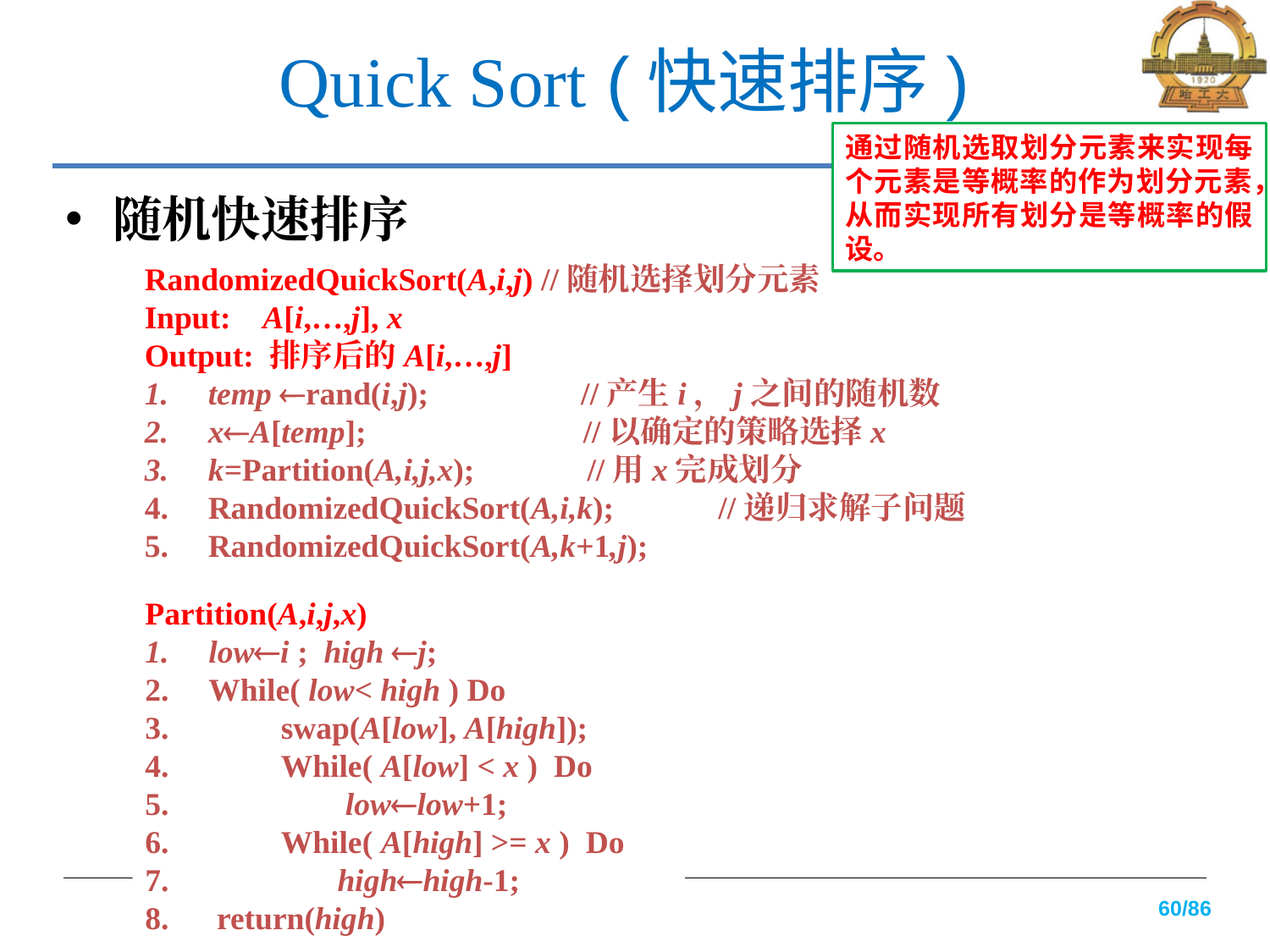

# Quick Sort (快速排序)
通过随机选取划分元素来实现每个元素是等概率的作为划分元素，从而实现所有划分是等概率的假设。
随机快速排序
RandomizedQuickSort(A,i,j) //随机选择划分元素
Input:    A[i,…,j], x
Output: 排序后的A[i,…,j]
temp ←rand(i,j);                   //产生i，j之间的随机数
x←A[temp];                           //以确定的策略选择x
k=Partition(A,i,j,x);              //用x完成划分
RandomizedQuickSort(A,i,k);             //递归求解子问题
RandomizedQuickSort(A,k+1,j);
Partition(A,i,j,x)
low←i ;  high ←j;
While( low< high ) Do
         swap(A[low], A[high]);
         While( A[low] < x )  Do
                 low←low+1;
         While( A[high] >= x )  Do
                high←high-1;
 return(high)